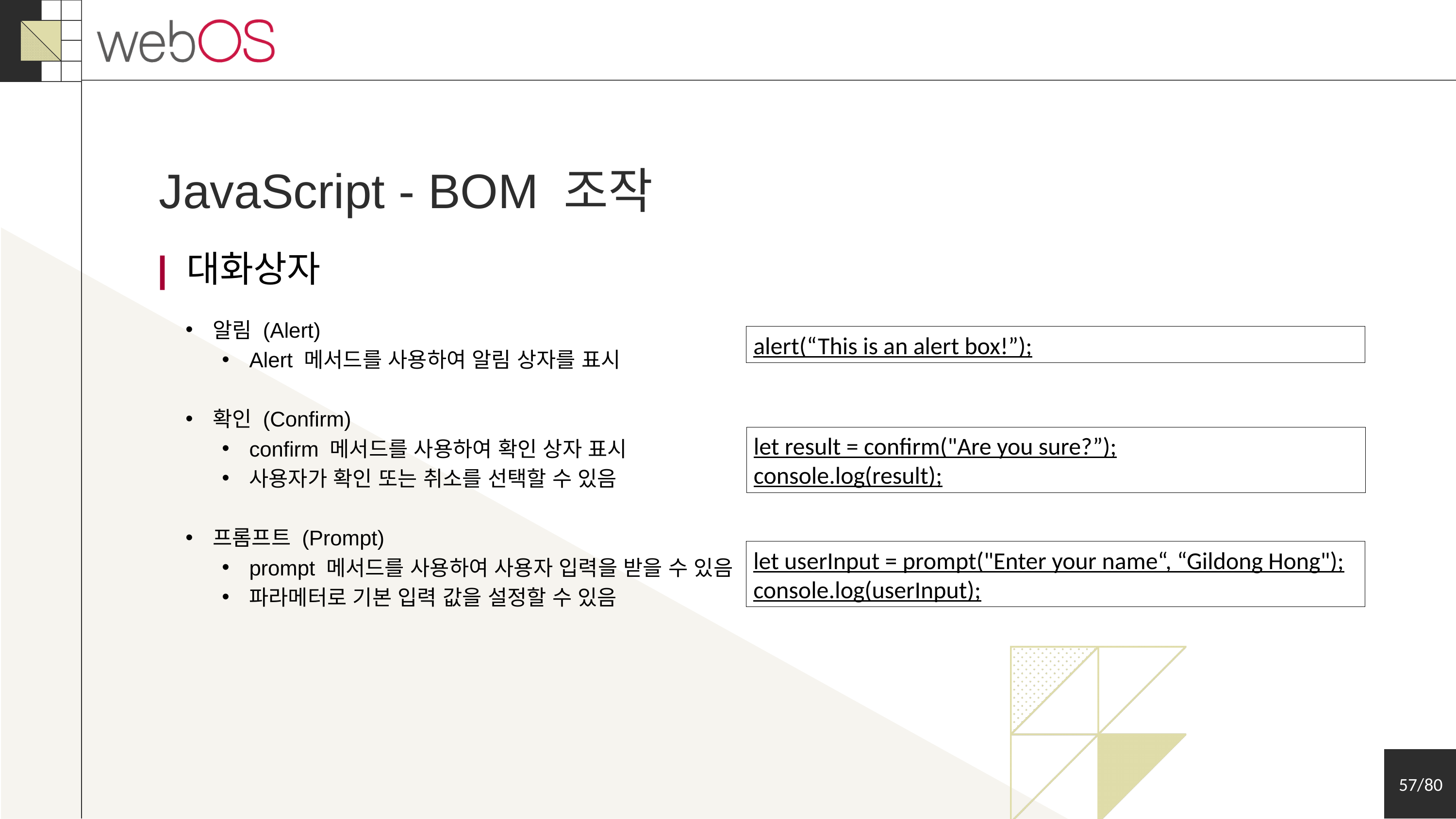

JavaScript - BOM 조작
| 대화상자
알림 (Alert)
Alert 메서드를 사용하여 알림 상자를 표시

확인 (Confirm)
confirm 메서드를 사용하여 확인 상자 표시
사용자가 확인 또는 취소를 선택할 수 있음

프롬프트 (Prompt)
prompt 메서드를 사용하여 사용자 입력을 받을 수 있음
파라메터로 기본 입력 값을 설정할 수 있음

alert(“This is an alert box!”);
let result = confirm("Are you sure?”);
console.log(result);

let userInput = prompt("Enter your name“, “Gildong Hong");
console.log(userInput);

57/80